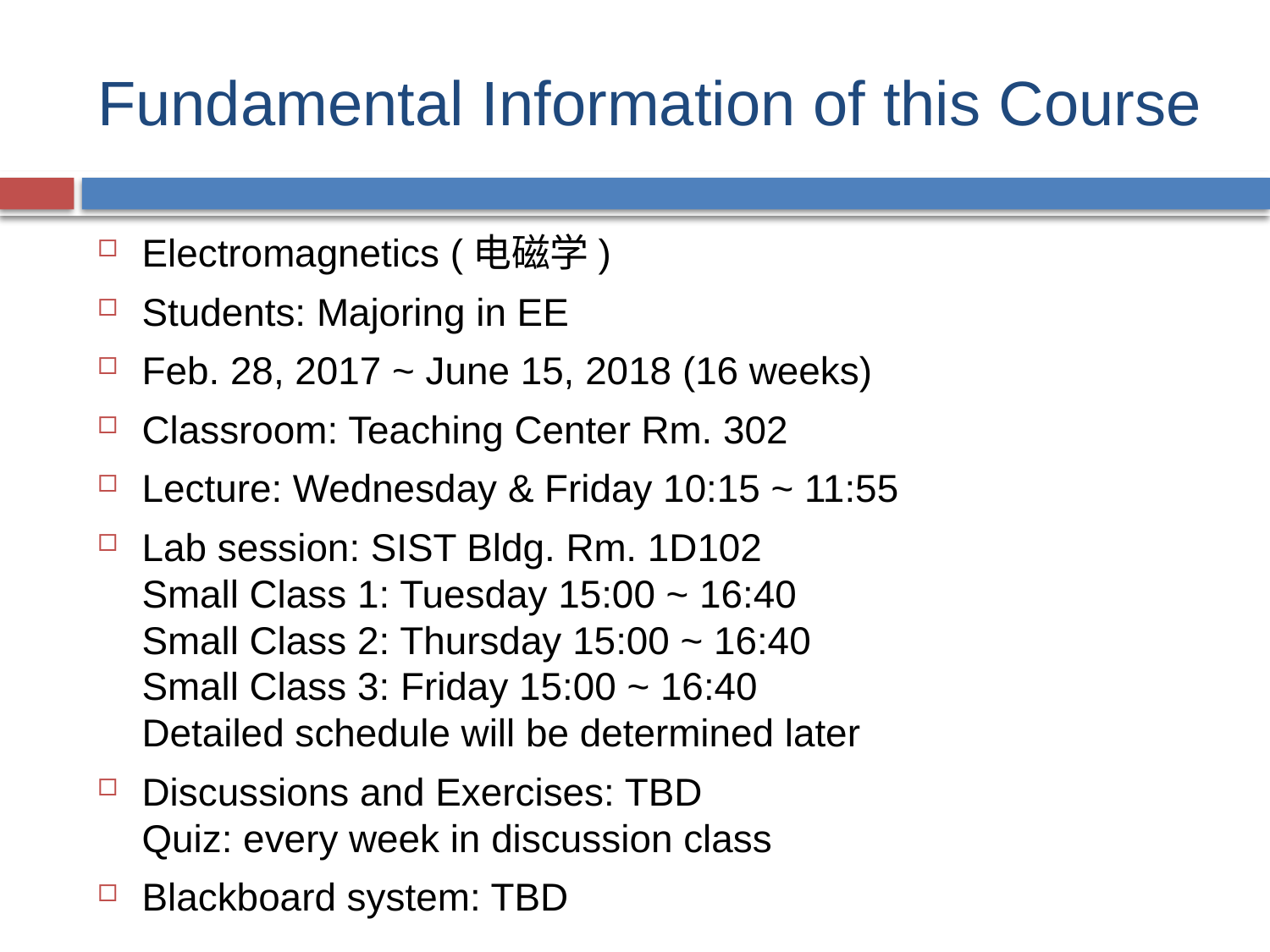

# Fundamental Information of this Course
Electromagnetics (电磁学)
Students: Majoring in EE
Feb. 28, 2017 ~ June 15, 2018 (16 weeks)
Classroom: Teaching Center Rm. 302
Lecture: Wednesday & Friday 10:15 ~ 11:55
Lab session: SIST Bldg. Rm. 1D102
Small Class 1: Tuesday 15:00 ~ 16:40
Small Class 2: Thursday 15:00 ~ 16:40
Small Class 3: Friday 15:00 ~ 16:40
Detailed schedule will be determined later
Discussions and Exercises: TBD
Quiz: every week in discussion class
Blackboard system: TBD